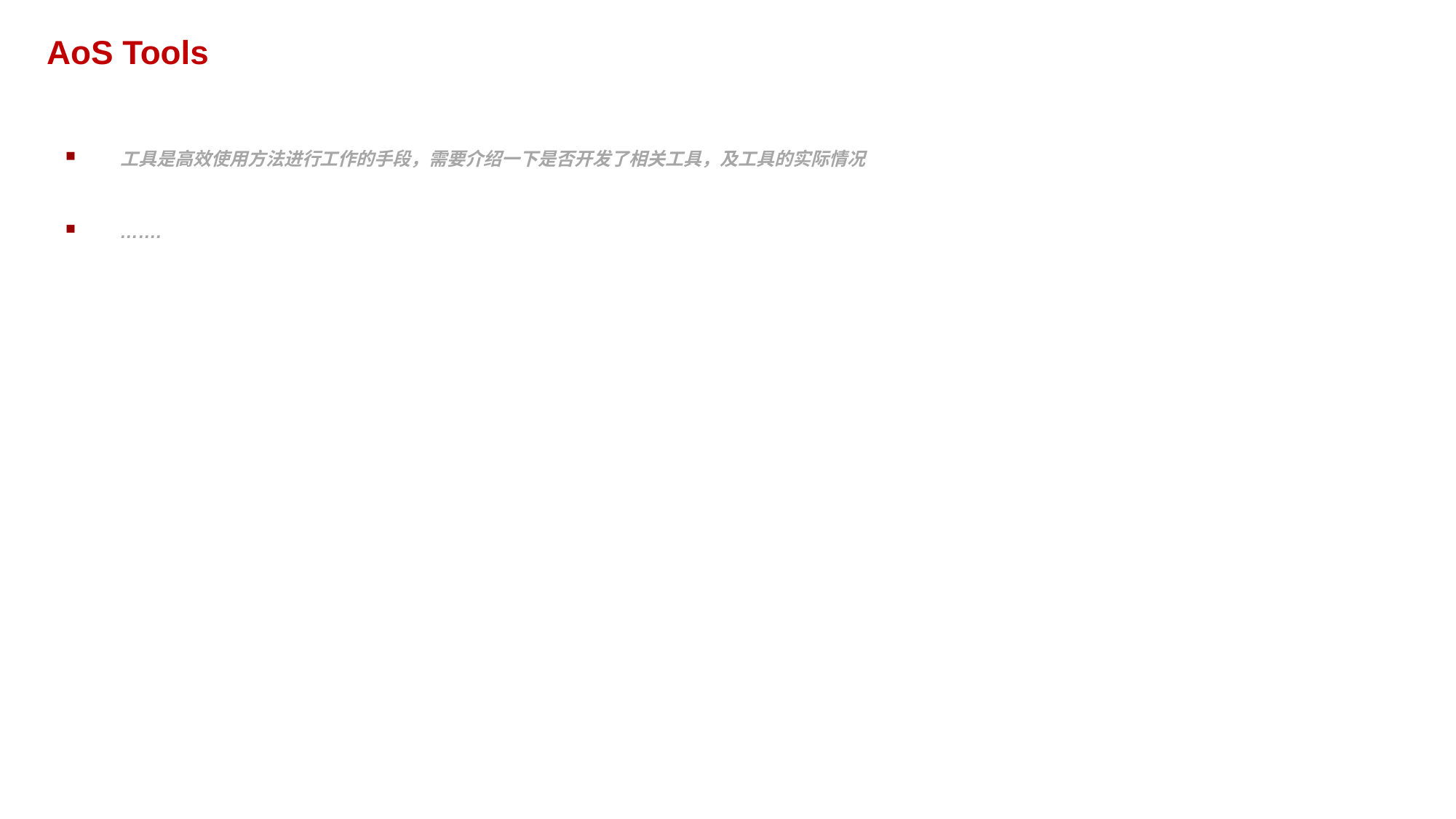

# AoS Tools
工具是高效使用方法进行工作的手段，需要介绍一下是否开发了相关工具，及工具的实际情况

…….